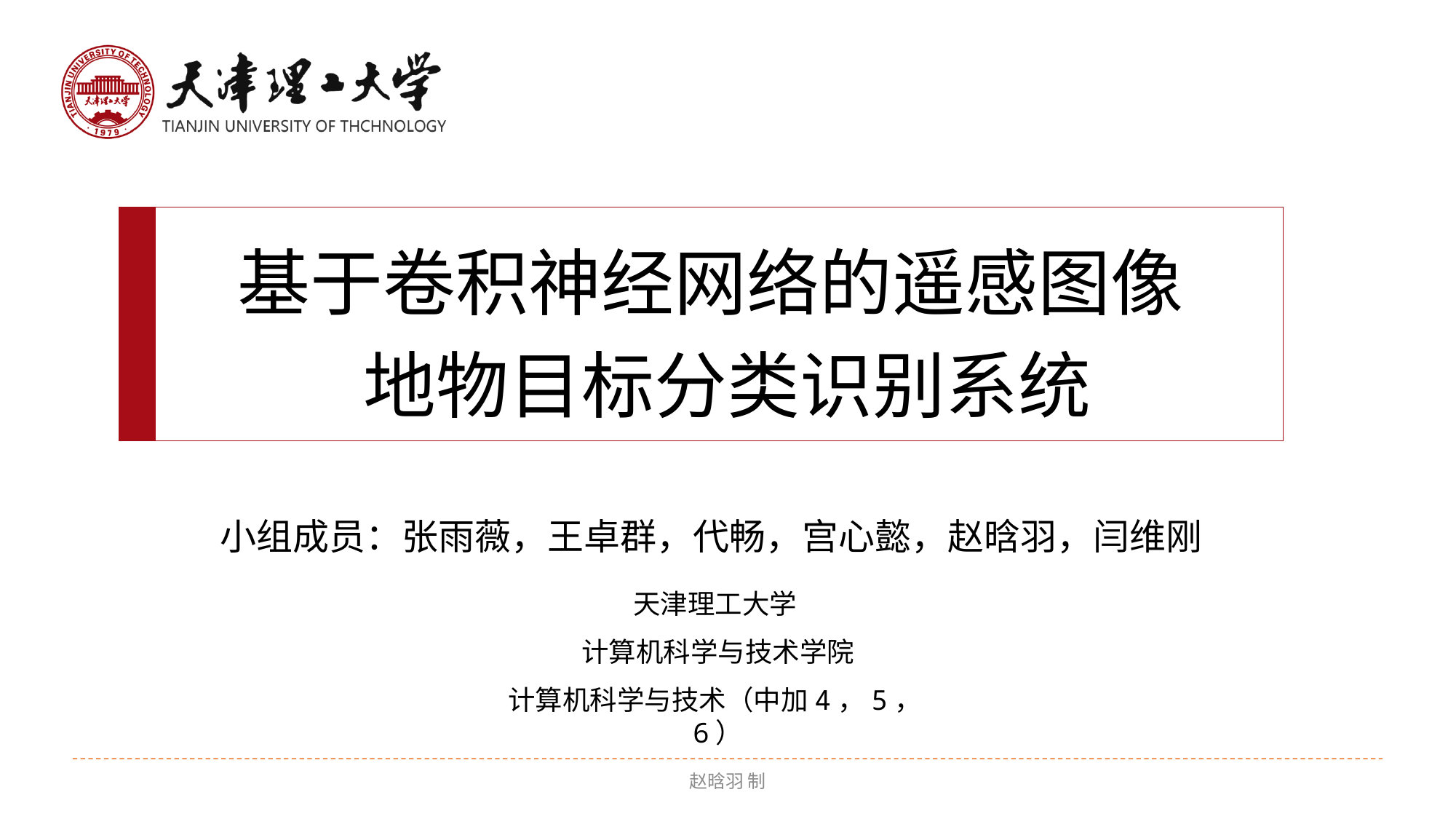

基于卷积神经网络的遥感图像
  地物目标分类识别系统
小组成员：张雨薇，王卓群，代畅，宫心懿，赵晗羽，闫维刚
天津理工大学
计算机科学与技术学院
计算机科学与技术（中加4，5，6）

赵晗羽 制
1